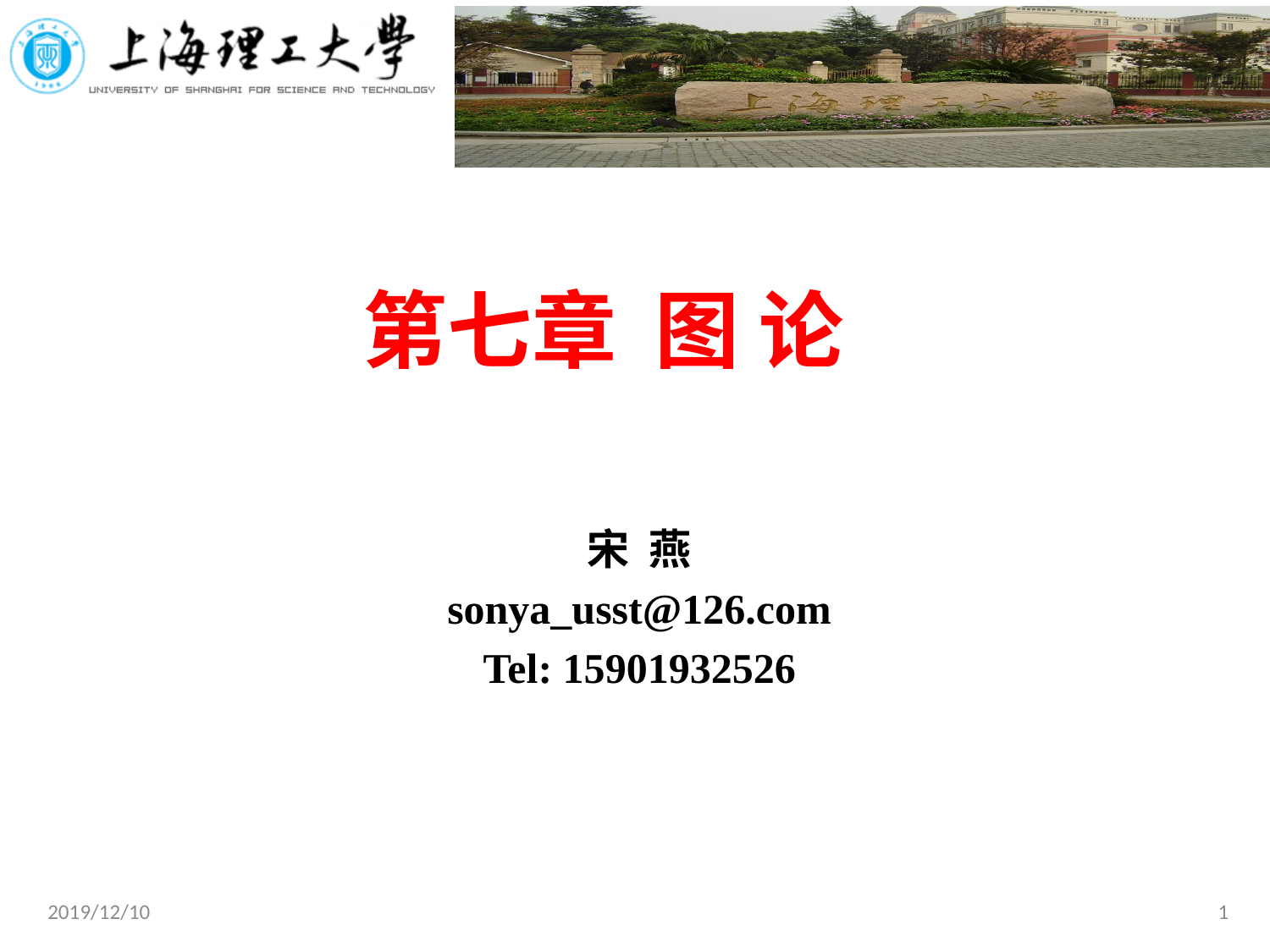

# 第七章  图 论
宋  燕
sonya_usst@126.com
Tel: 15901932526
2019/12/10
1